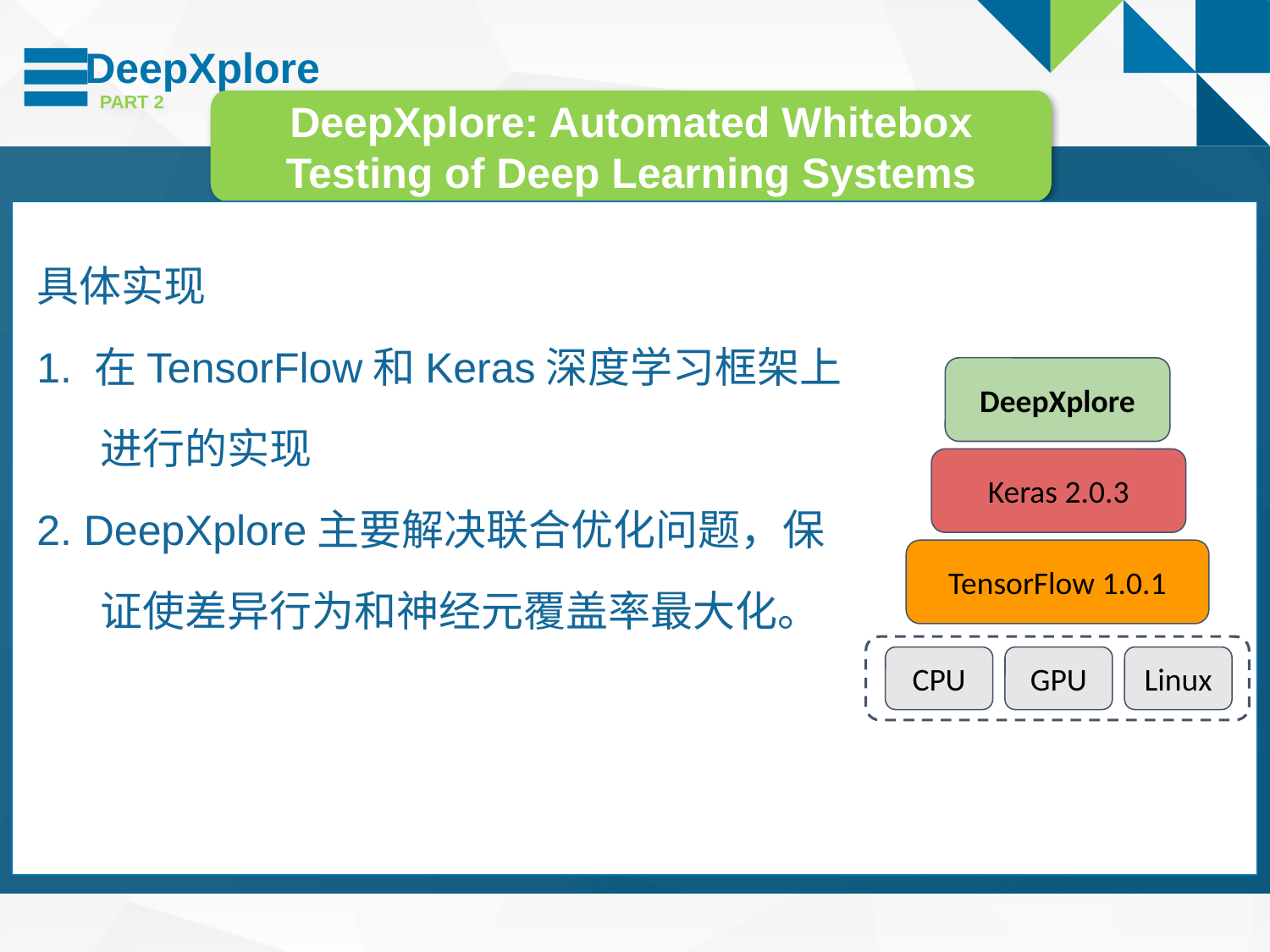

DeepXplore

PART 2
DeepXplore: Automated Whitebox Testing of Deep Learning Systems

具体实现
1. 在TensorFlow和Keras深度学习框架上进行的实现
2. DeepXplore主要解决联合优化问题，保证使差异行为和神经元覆盖率最大化。

DeepXplore
Keras 2.0.3
TensorFlow 1.0.1

CPU
GPU
Linux